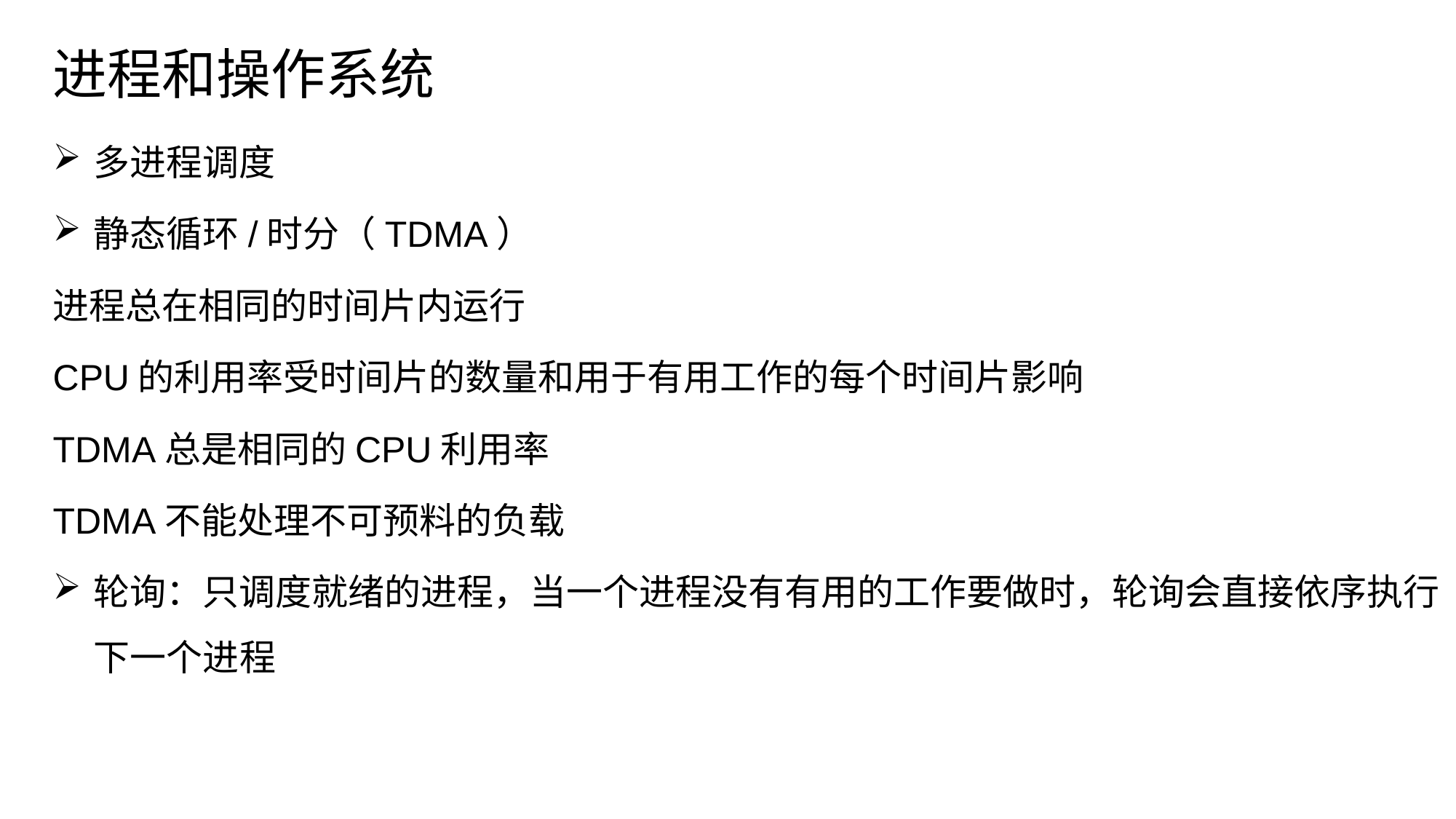

进程和操作系统
多进程调度
静态循环/时分（TDMA）
进程总在相同的时间片内运行
CPU的利用率受时间片的数量和用于有用工作的每个时间片影响
TDMA总是相同的CPU利用率
TDMA不能处理不可预料的负载
轮询：只调度就绪的进程，当一个进程没有有用的工作要做时，轮询会直接依序执行下一个进程

71